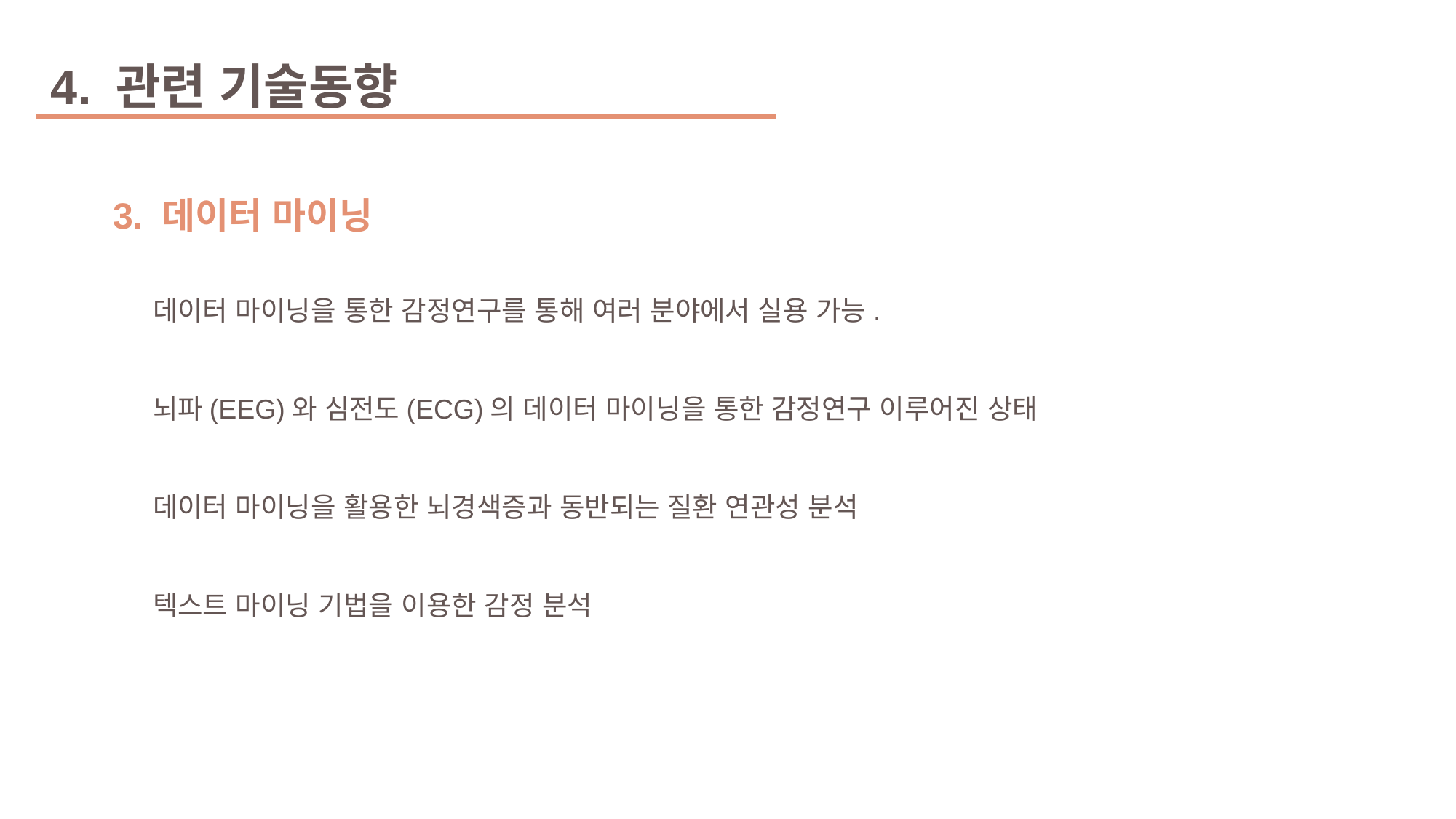

4. 관련 기술동향
3. 데이터 마이닝
데이터 마이닝을 통한 감정연구를 통해 여러 분야에서 실용 가능.

뇌파(EEG)와 심전도(ECG)의 데이터 마이닝을 통한 감정연구 이루어진 상태

데이터 마이닝을 활용한 뇌경색증과 동반되는 질환 연관성 분석

텍스트 마이닝 기법을 이용한 감정 분석